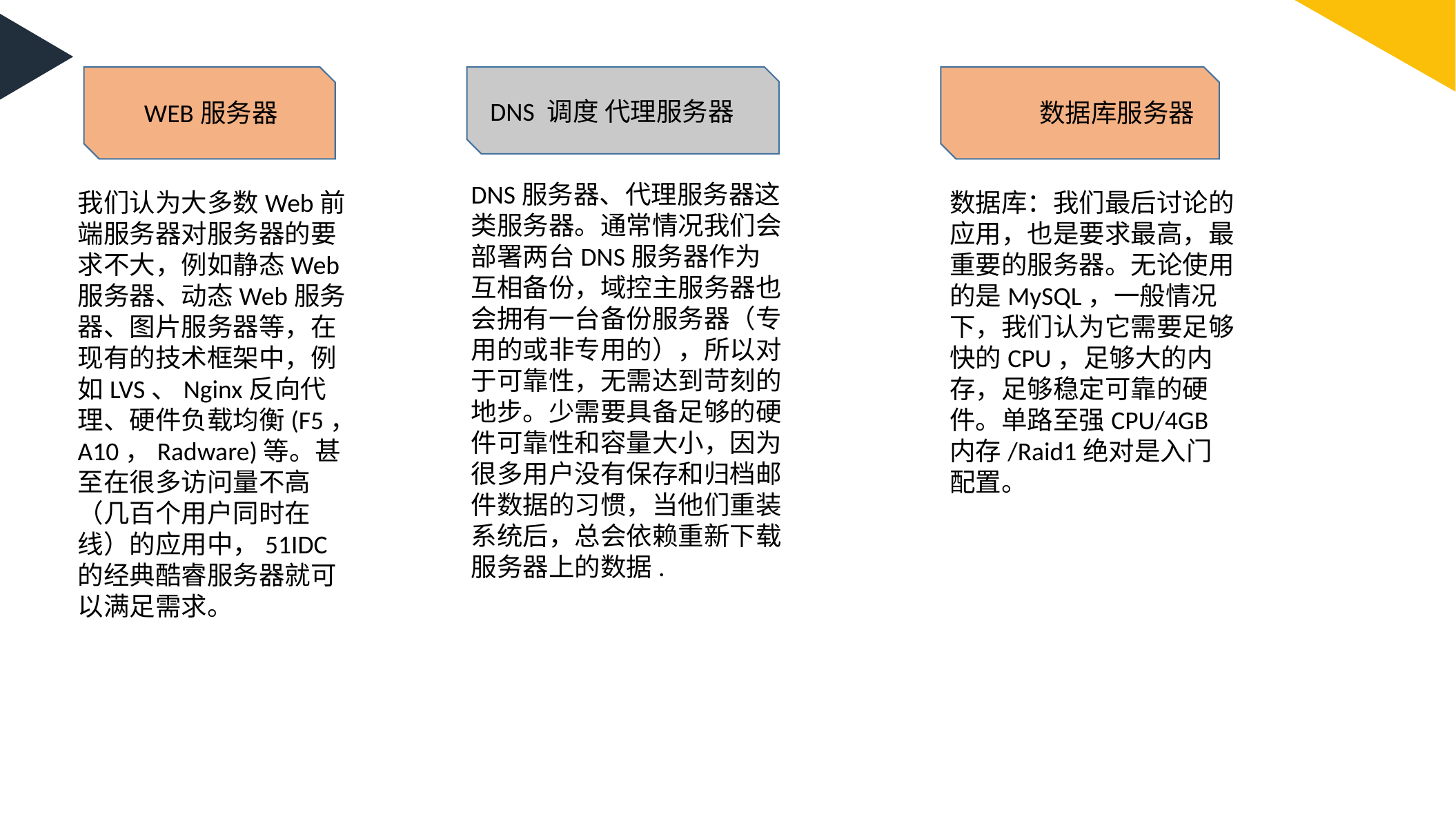

WEB服务器

DNS 调度 代理服务器

数据库服务器
DNS服务器、代理服务器这类服务器。通常情况我们会部署两台DNS服务器作为互相备份，域控主服务器也会拥有一台备份服务器（专用的或非专用的），所以对于可靠性，无需达到苛刻的地步。少需要具备足够的硬件可靠性和容量大小，因为很多用户没有保存和归档邮件数据的习惯，当他们重装系统后，总会依赖重新下载服务器上的数据.
我们认为大多数Web前端服务器对服务器的要求不大，例如静态Web服务器、动态Web服务器、图片服务器等，在现有的技术框架中，例如LVS、Nginx反向代理、硬件负载均衡(F5，A10，Radware)等。甚至在很多访问量不高（几百个用户同时在线）的应用中，51IDC的经典酷睿服务器就可以满足需求。
数据库：我们最后讨论的应用，也是要求最高，最重要的服务器。无论使用的是MySQL，一般情况下，我们认为它需要足够快的CPU，足够大的内存，足够稳定可靠的硬件。单路至强CPU/4GB内存/Raid1绝对是入门配置。